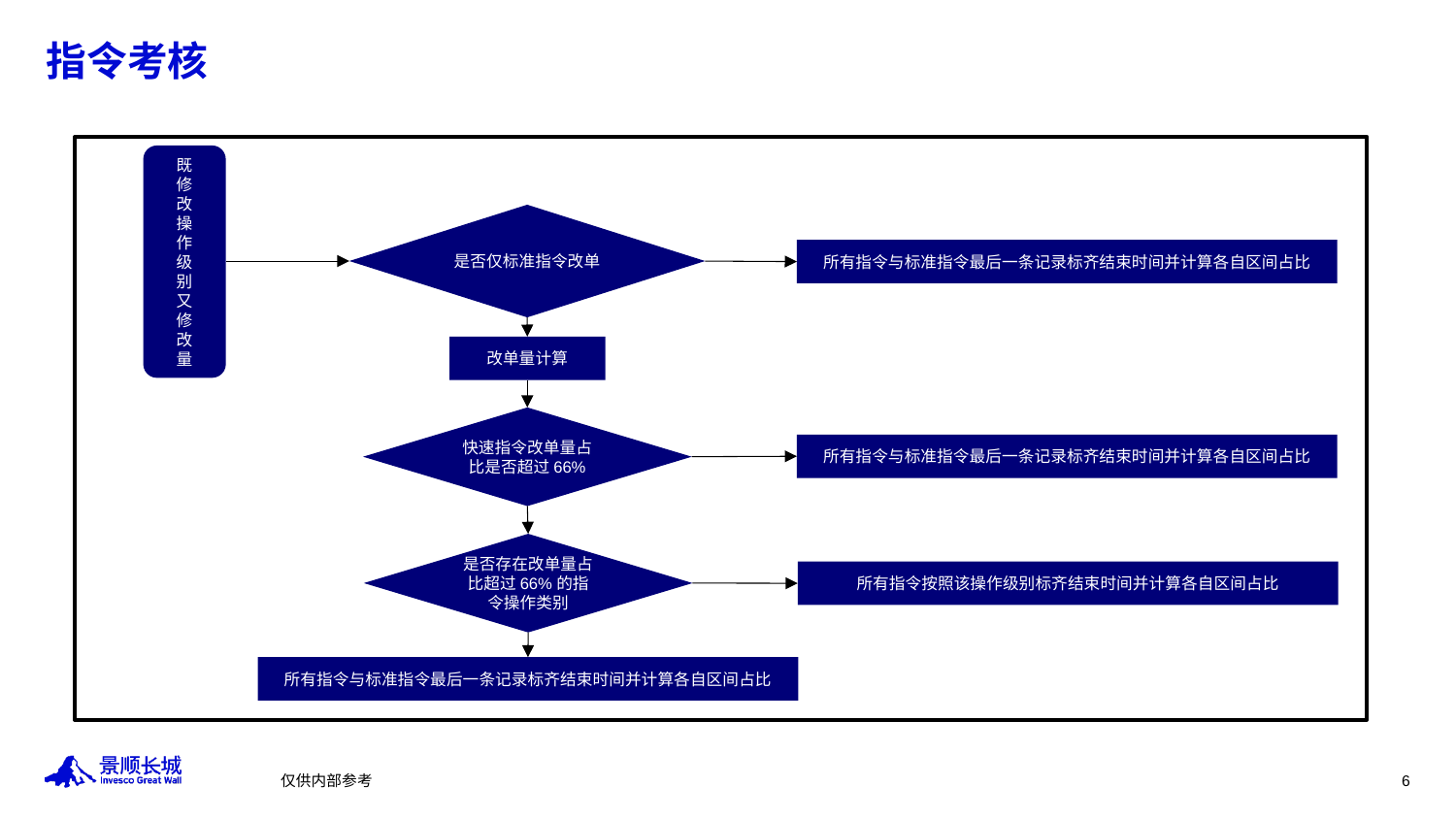

# 指令考核

既
修
改
操
作
级
别
又
修
改
量
是否仅标准指令改单
所有指令与标准指令最后一条记录标齐结束时间并计算各自区间占比
改单量计算
快速指令改单量占比是否超过66%
所有指令与标准指令最后一条记录标齐结束时间并计算各自区间占比
是否存在改单量占比超过66%的指令操作类别
所有指令按照该操作级别标齐结束时间并计算各自区间占比
所有指令与标准指令最后一条记录标齐结束时间并计算各自区间占比
仅供内部参考
6